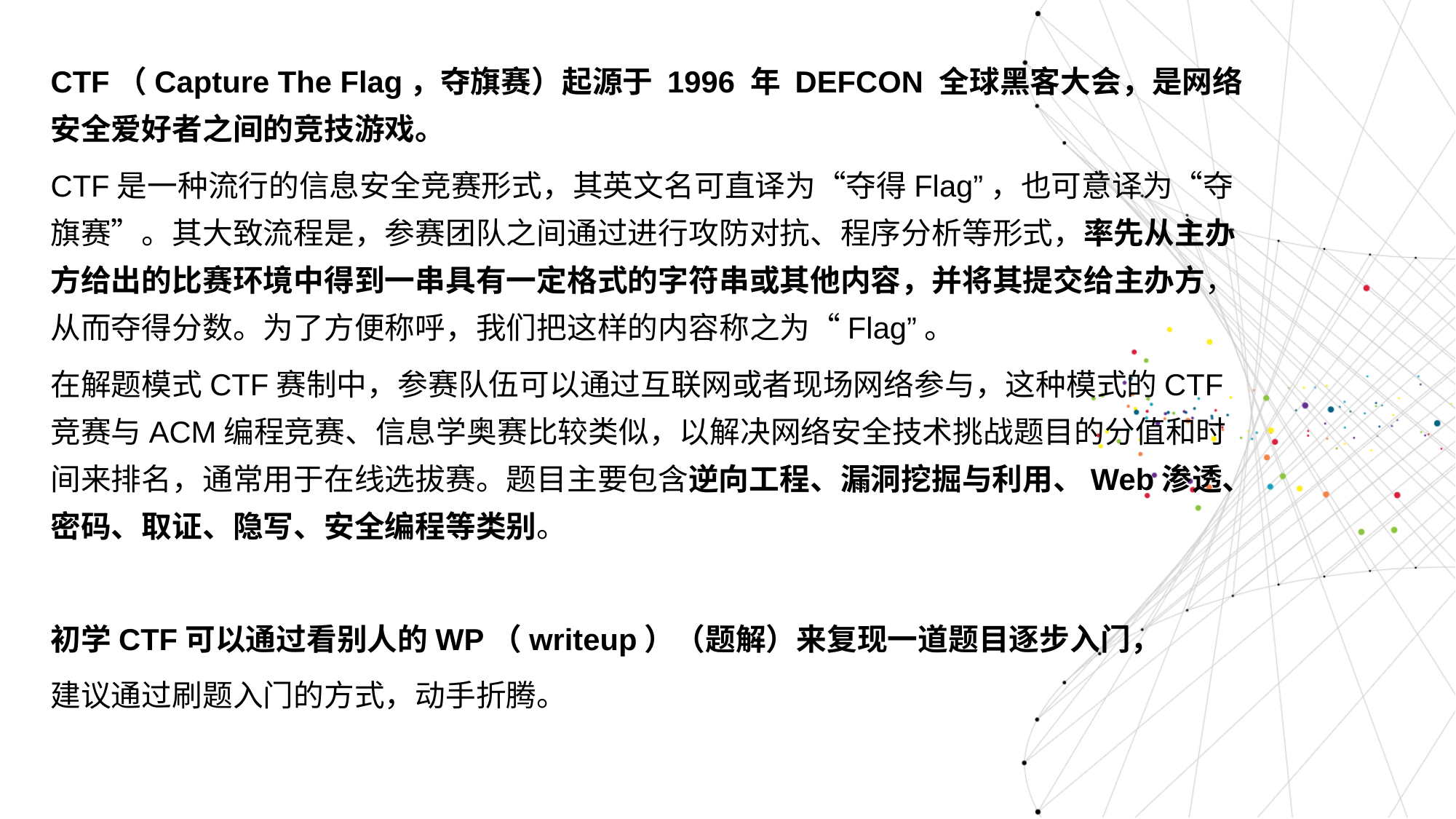

CTF（Capture The Flag，夺旗赛）起源于 1996 年 DEFCON 全球黑客大会，是网络安全爱好者之间的竞技游戏。
CTF是一种流行的信息安全竞赛形式，其英文名可直译为“夺得Flag”，也可意译为“夺旗赛”。其大致流程是，参赛团队之间通过进行攻防对抗、程序分析等形式，率先从主办方给出的比赛环境中得到一串具有一定格式的字符串或其他内容，并将其提交给主办方，从而夺得分数。为了方便称呼，我们把这样的内容称之为“Flag”。
在解题模式CTF赛制中，参赛队伍可以通过互联网或者现场网络参与，这种模式的CTF竞赛与ACM编程竞赛、信息学奥赛比较类似，以解决网络安全技术挑战题目的分值和时间来排名，通常用于在线选拔赛。题目主要包含逆向工程、漏洞挖掘与利用、Web渗透、密码、取证、隐写、安全编程等类别。

初学CTF可以通过看别人的WP（writeup）（题解）来复现一道题目逐步入门，
建议通过刷题入门的方式，动手折腾。